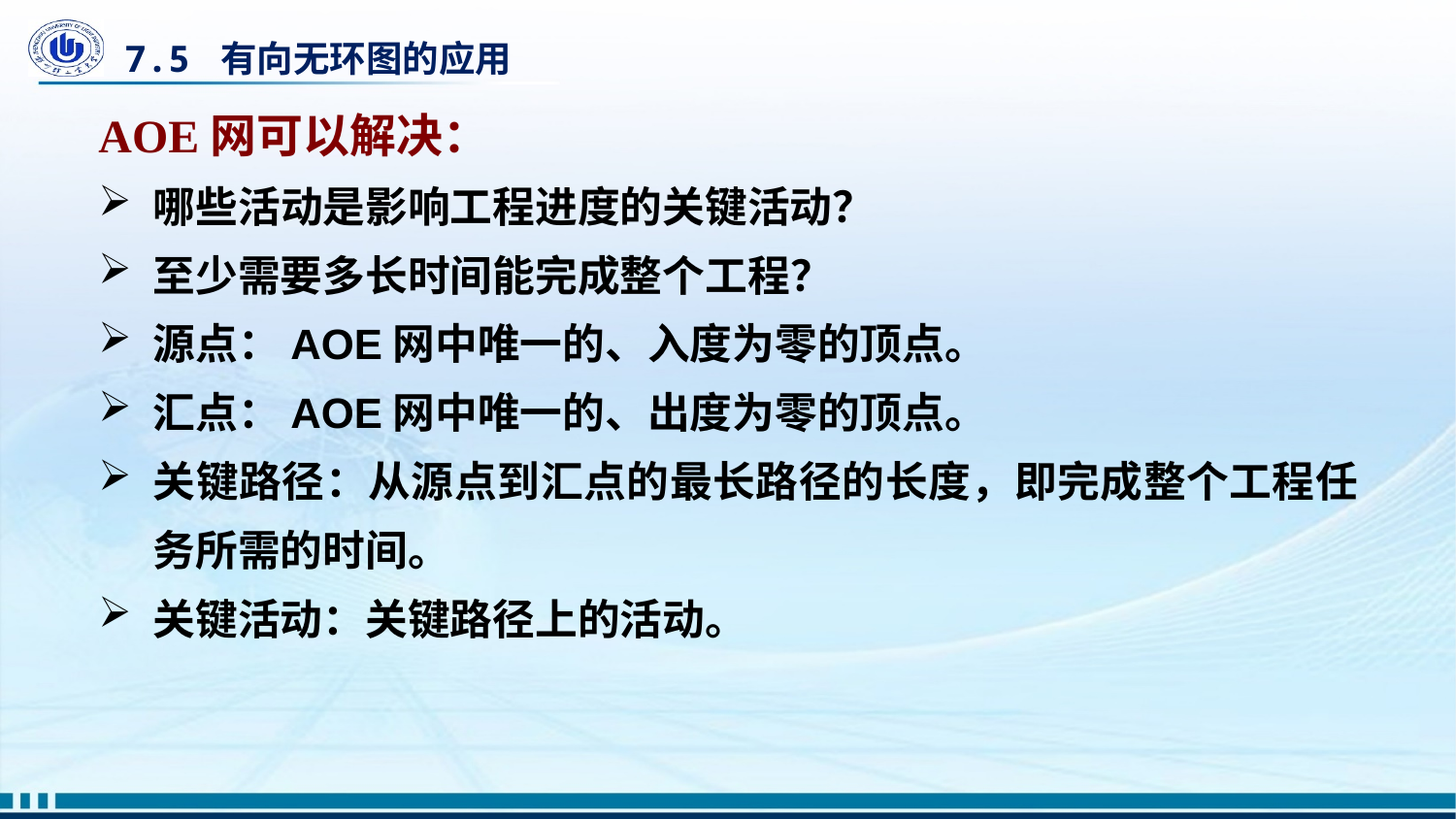

# 7.5 有向无环图的应用
AOE网可以解决：
哪些活动是影响工程进度的关键活动？
至少需要多长时间能完成整个工程？
源点：AOE网中唯一的、入度为零的顶点。
汇点：AOE网中唯一的、出度为零的顶点。
关键路径：从源点到汇点的最长路径的长度，即完成整个工程任务所需的时间。
关键活动：关键路径上的活动。